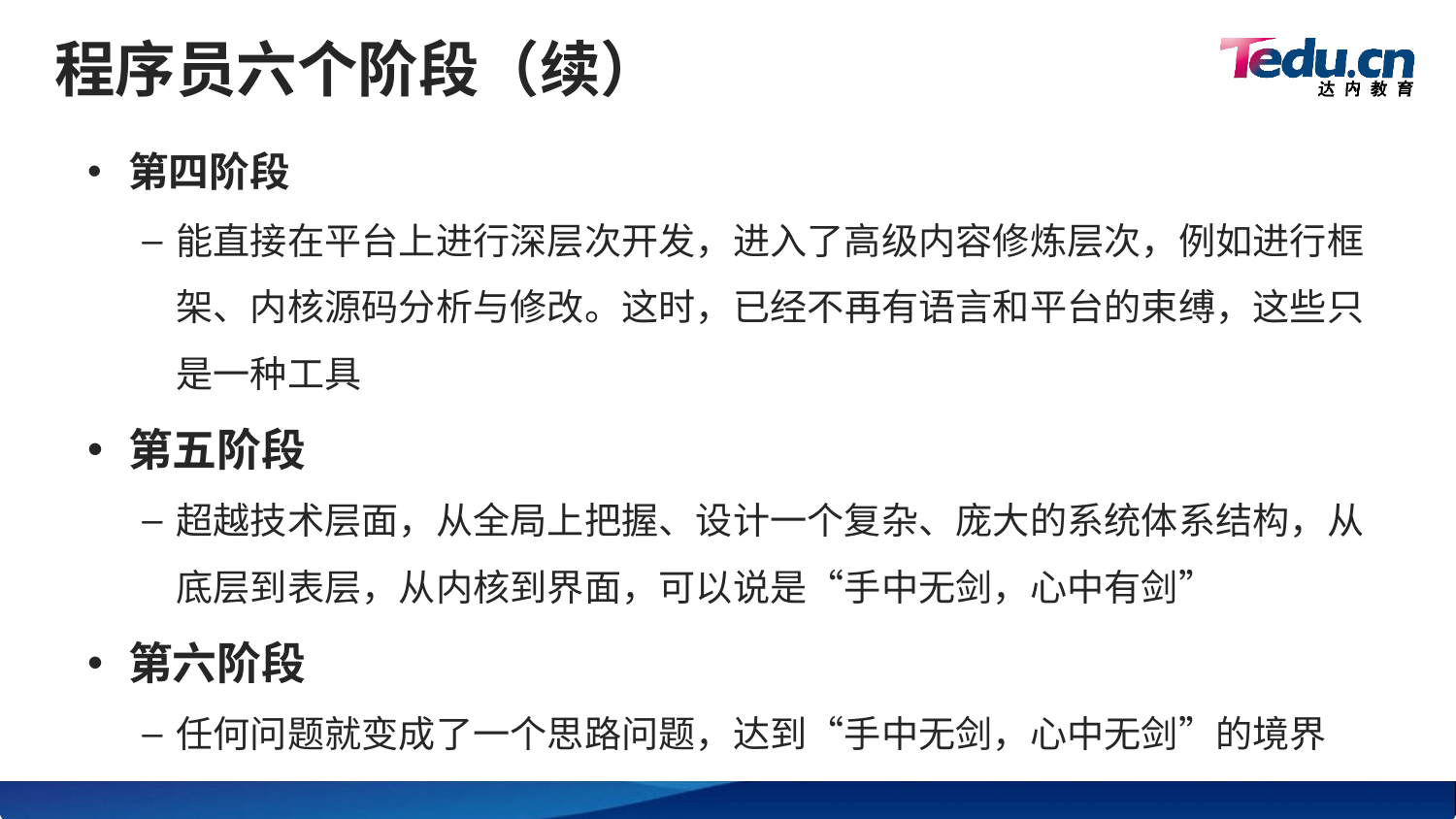

# 程序员六个阶段（续）
第四阶段
能直接在平台上进行深层次开发，进入了高级内容修炼层次，例如进行框架、内核源码分析与修改。这时，已经不再有语言和平台的束缚，这些只是一种工具
第五阶段
超越技术层面，从全局上把握、设计一个复杂、庞大的系统体系结构，从底层到表层，从内核到界面，可以说是“手中无剑，心中有剑”
第六阶段
任何问题就变成了一个思路问题，达到“手中无剑，心中无剑”的境界